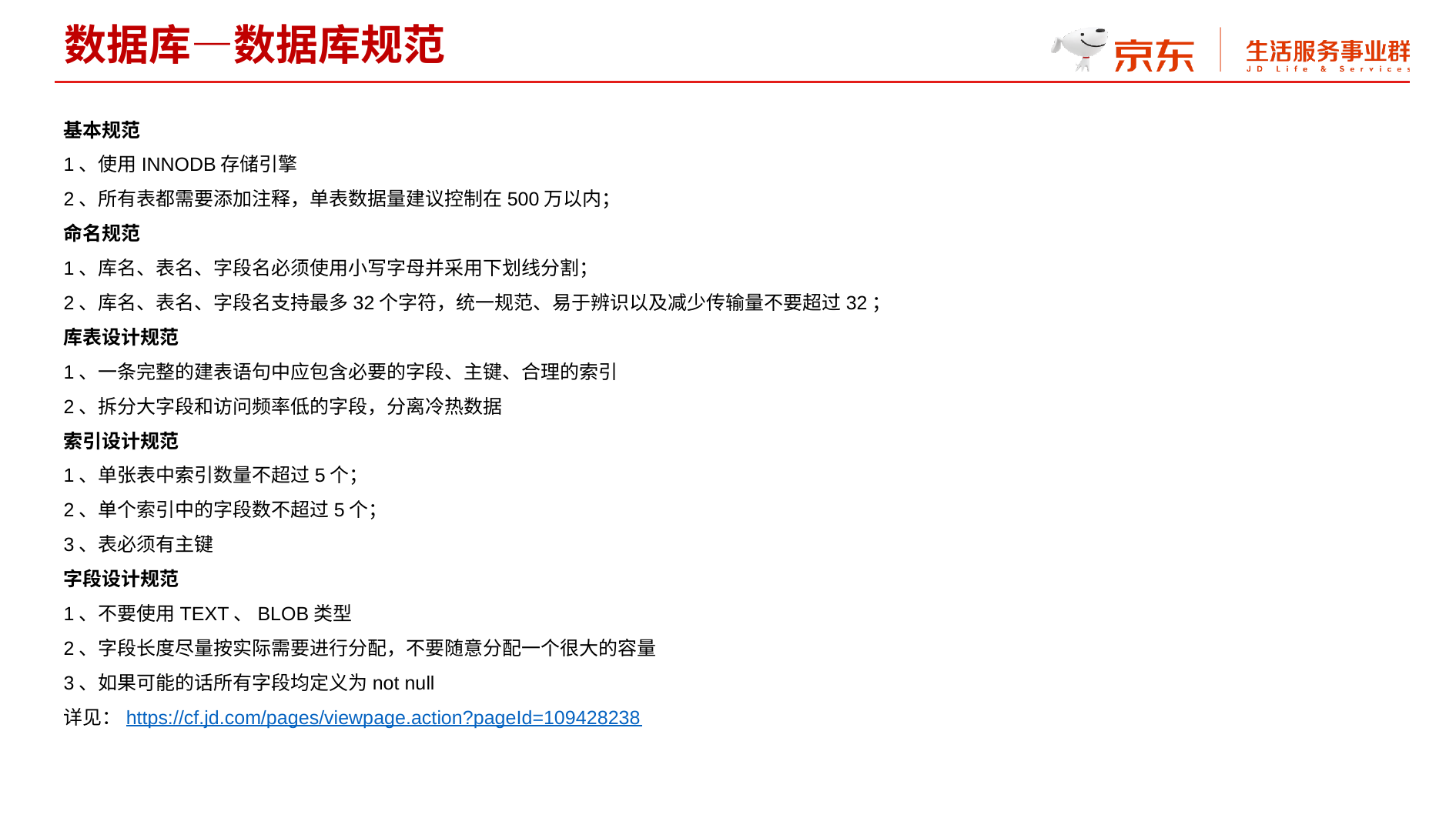

数据库—数据库规范
基本规范
1、使用INNODB存储引擎
2、所有表都需要添加注释，单表数据量建议控制在500万以内；
命名规范
1、库名、表名、字段名必须使用小写字母并采用下划线分割；
2、库名、表名、字段名支持最多32个字符，统一规范、易于辨识以及减少传输量不要超过32；
库表设计规范
1、一条完整的建表语句中应包含必要的字段、主键、合理的索引
2、拆分大字段和访问频率低的字段，分离冷热数据
索引设计规范
1、单张表中索引数量不超过5个；
2、单个索引中的字段数不超过5个；
3、表必须有主键
字段设计规范
1、不要使用TEXT、BLOB类型
2、字段长度尽量按实际需要进行分配，不要随意分配一个很大的容量
3、如果可能的话所有字段均定义为not null
详见：https://cf.jd.com/pages/viewpage.action?pageId=109428238